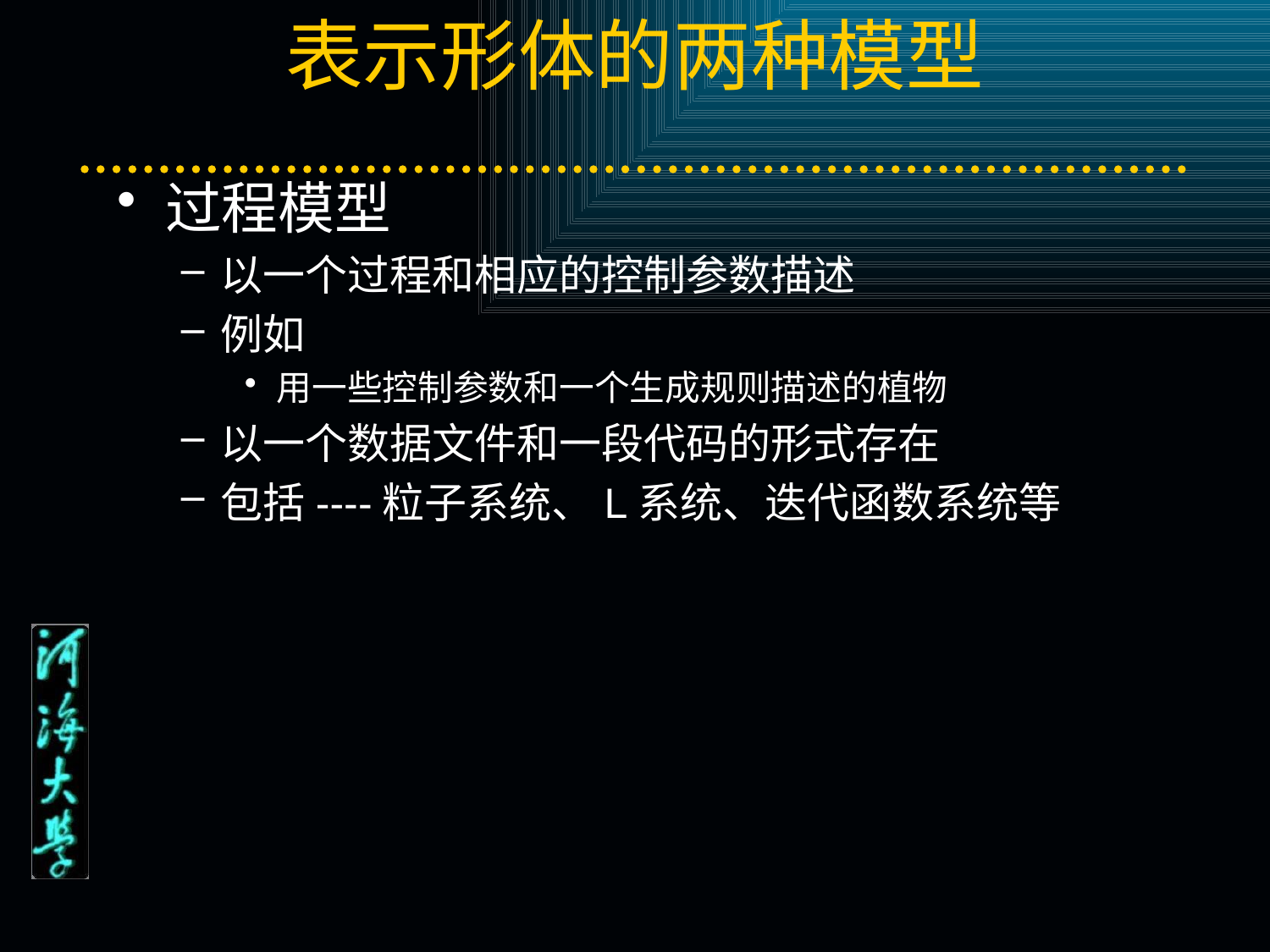

# 表示形体的两种模型
过程模型
以一个过程和相应的控制参数描述
例如
用一些控制参数和一个生成规则描述的植物
以一个数据文件和一段代码的形式存在
包括----粒子系统、L系统、迭代函数系统等
19